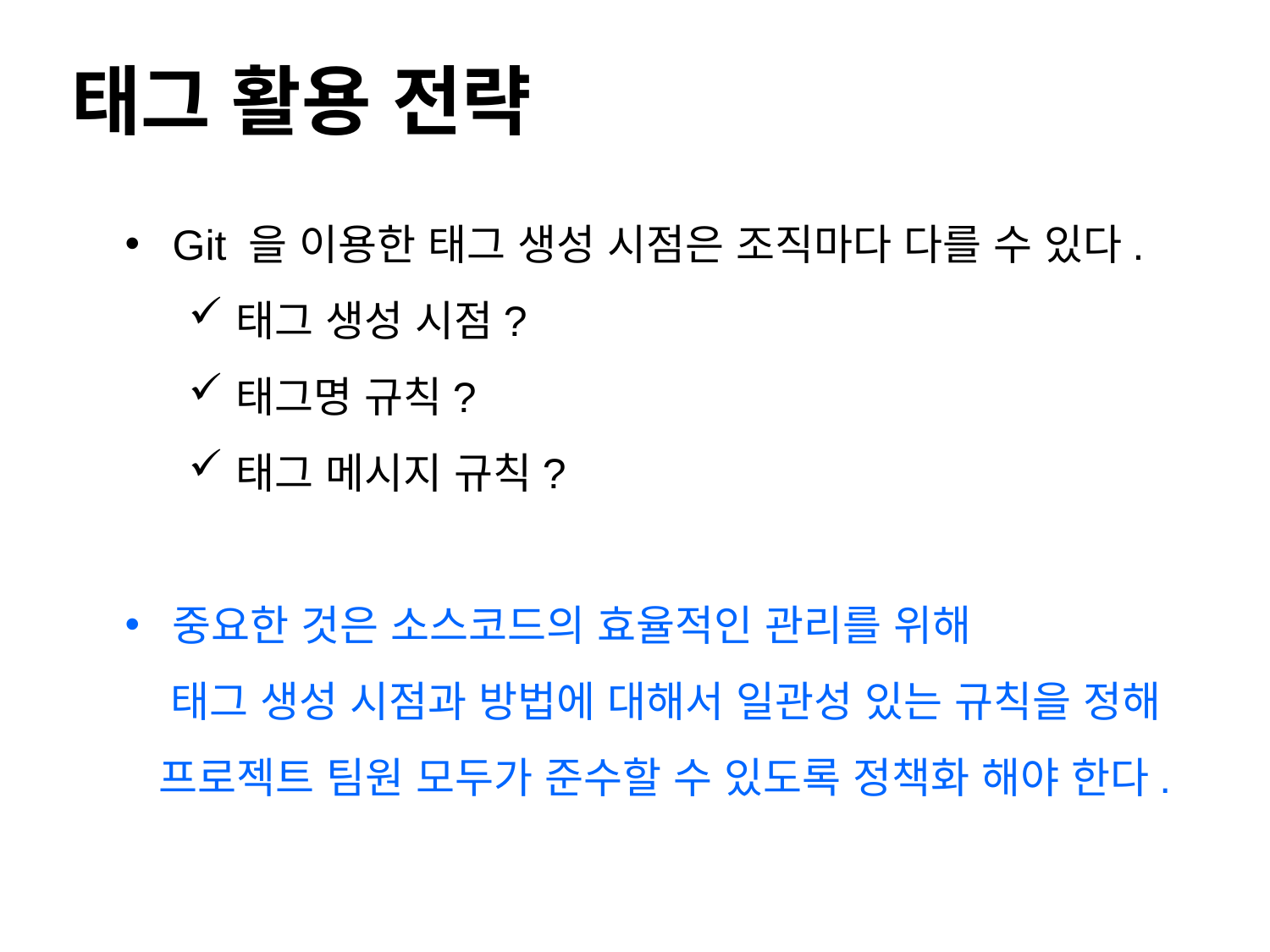

# 태그 활용 전략
Git 을 이용한 태그 생성 시점은 조직마다 다를 수 있다.
태그 생성 시점?
태그명 규칙?
태그 메시지 규칙?

중요한 것은 소스코드의 효율적인 관리를 위해
   태그 생성 시점과 방법에 대해서 일관성 있는 규칙을 정해
  프로젝트 팀원 모두가 준수할 수 있도록 정책화 해야 한다.